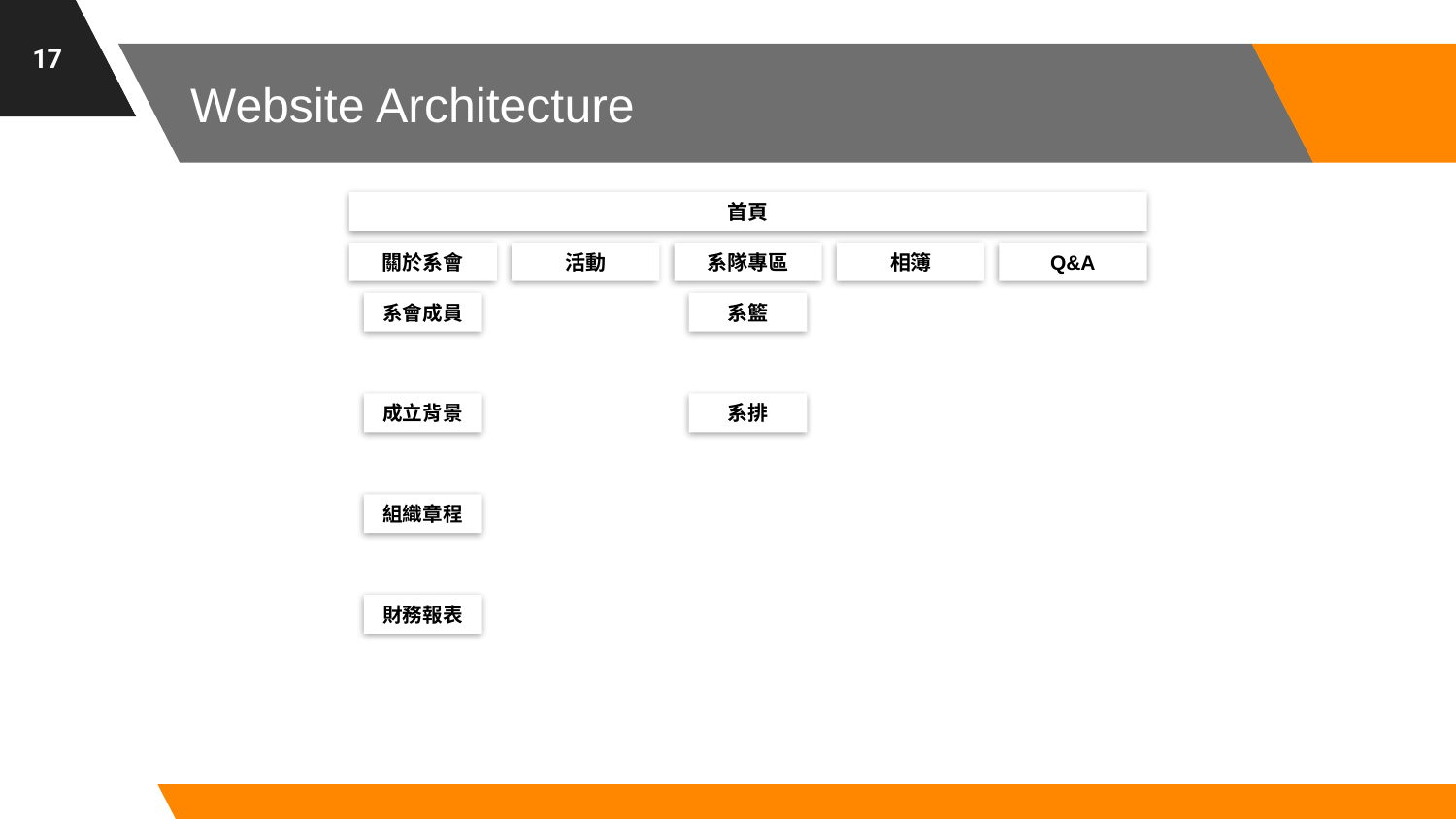

17
# Website Architecture
首頁
相簿
Q&A
關於系會
活動
系隊專區
系會成員
成立背景
組織章程
財務報表
系籃
系排